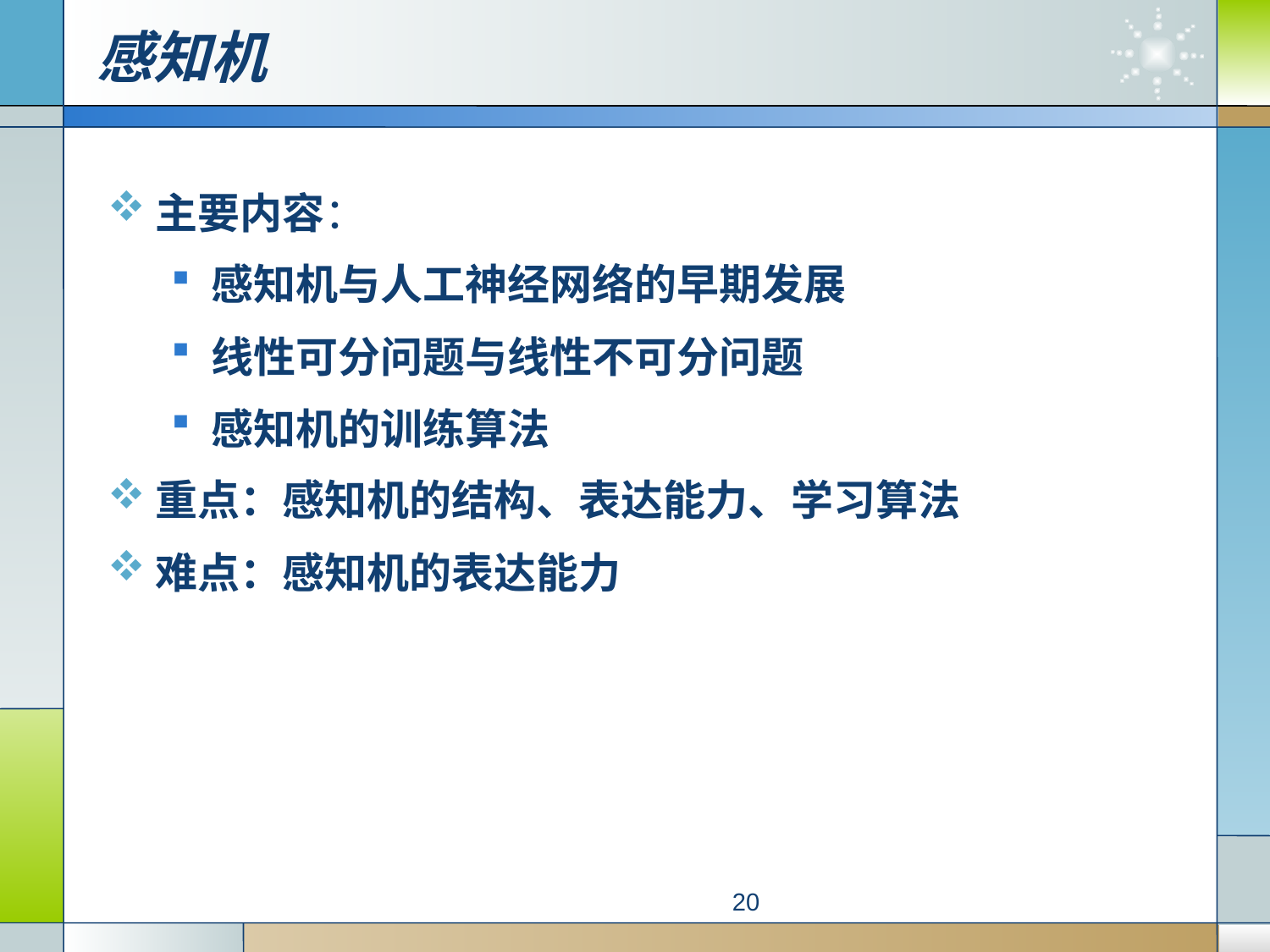

# 感知机
主要内容：
感知机与人工神经网络的早期发展
线性可分问题与线性不可分问题
感知机的训练算法
重点：感知机的结构、表达能力、学习算法
难点：感知机的表达能力
20